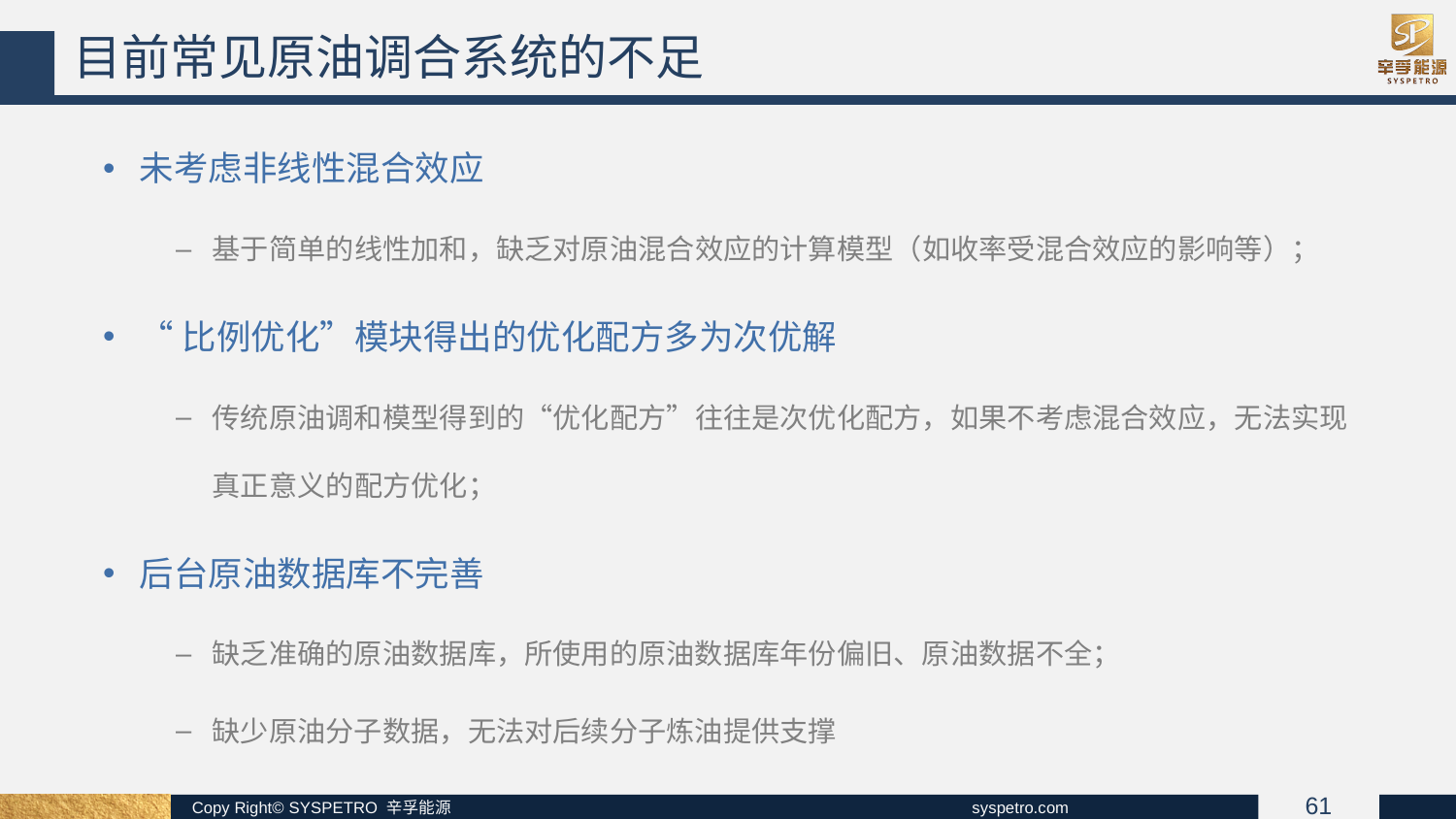

目前常见原油调合系统的不足
未考虑非线性混合效应
基于简单的线性加和，缺乏对原油混合效应的计算模型（如收率受混合效应的影响等）；
“比例优化”模块得出的优化配方多为次优解
传统原油调和模型得到的“优化配方”往往是次优化配方，如果不考虑混合效应，无法实现真正意义的配方优化；
后台原油数据库不完善
缺乏准确的原油数据库，所使用的原油数据库年份偏旧、原油数据不全；
缺少原油分子数据，无法对后续分子炼油提供支撑